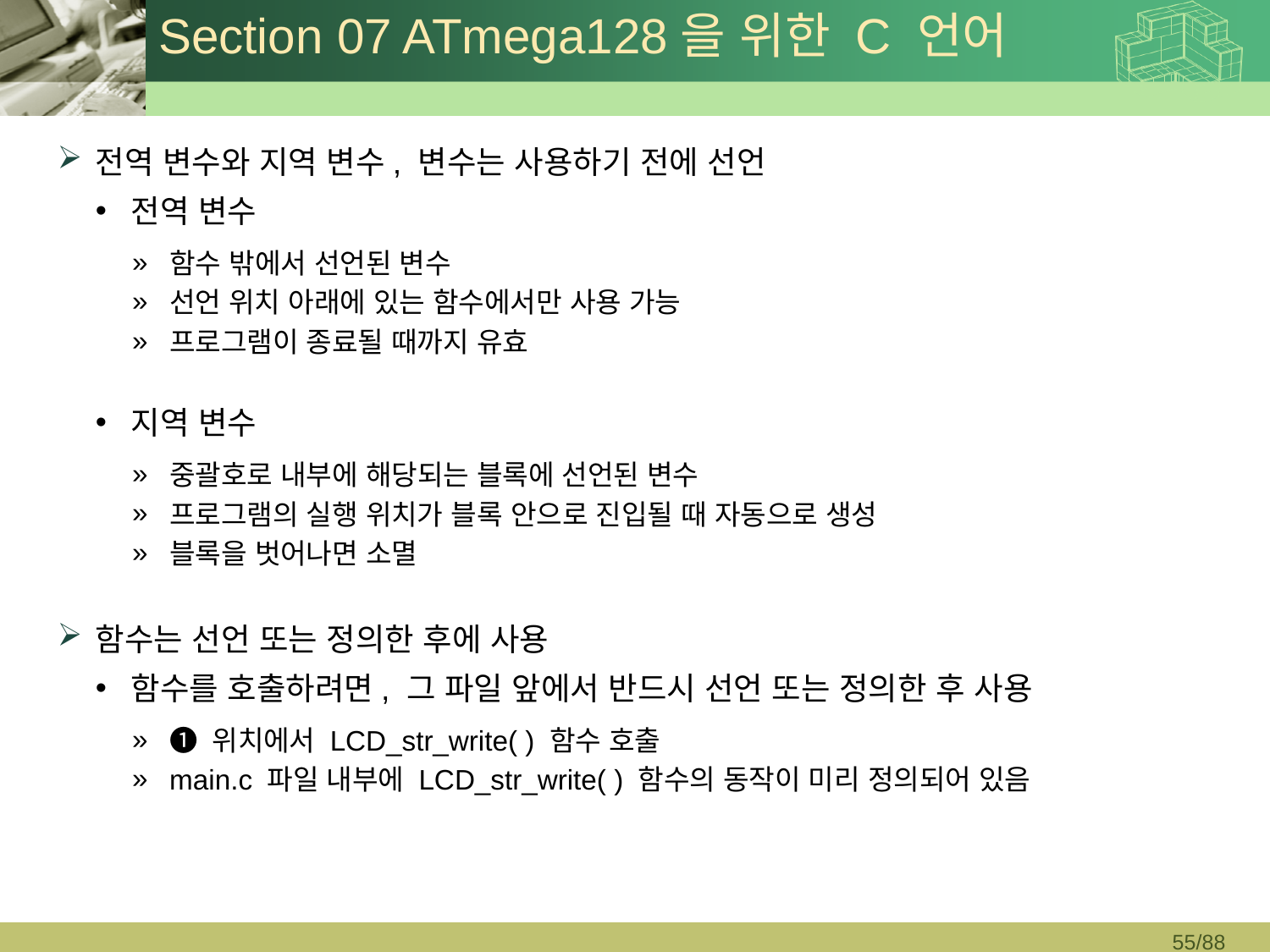

# Section 07 ATmega128을 위한 C 언어
전역 변수와 지역 변수, 변수는 사용하기 전에 선언
전역 변수
함수 밖에서 선언된 변수
선언 위치 아래에 있는 함수에서만 사용 가능
프로그램이 종료될 때까지 유효

지역 변수
중괄호로 내부에 해당되는 블록에 선언된 변수
프로그램의 실행 위치가 블록 안으로 진입될 때 자동으로 생성
블록을 벗어나면 소멸

함수는 선언 또는 정의한 후에 사용
함수를 호출하려면, 그 파일 앞에서 반드시 선언 또는 정의한 후 사용
➊ 위치에서 LCD_str_write( ) 함수 호출
main.c 파일 내부에 LCD_str_write( ) 함수의 동작이 미리 정의되어 있음